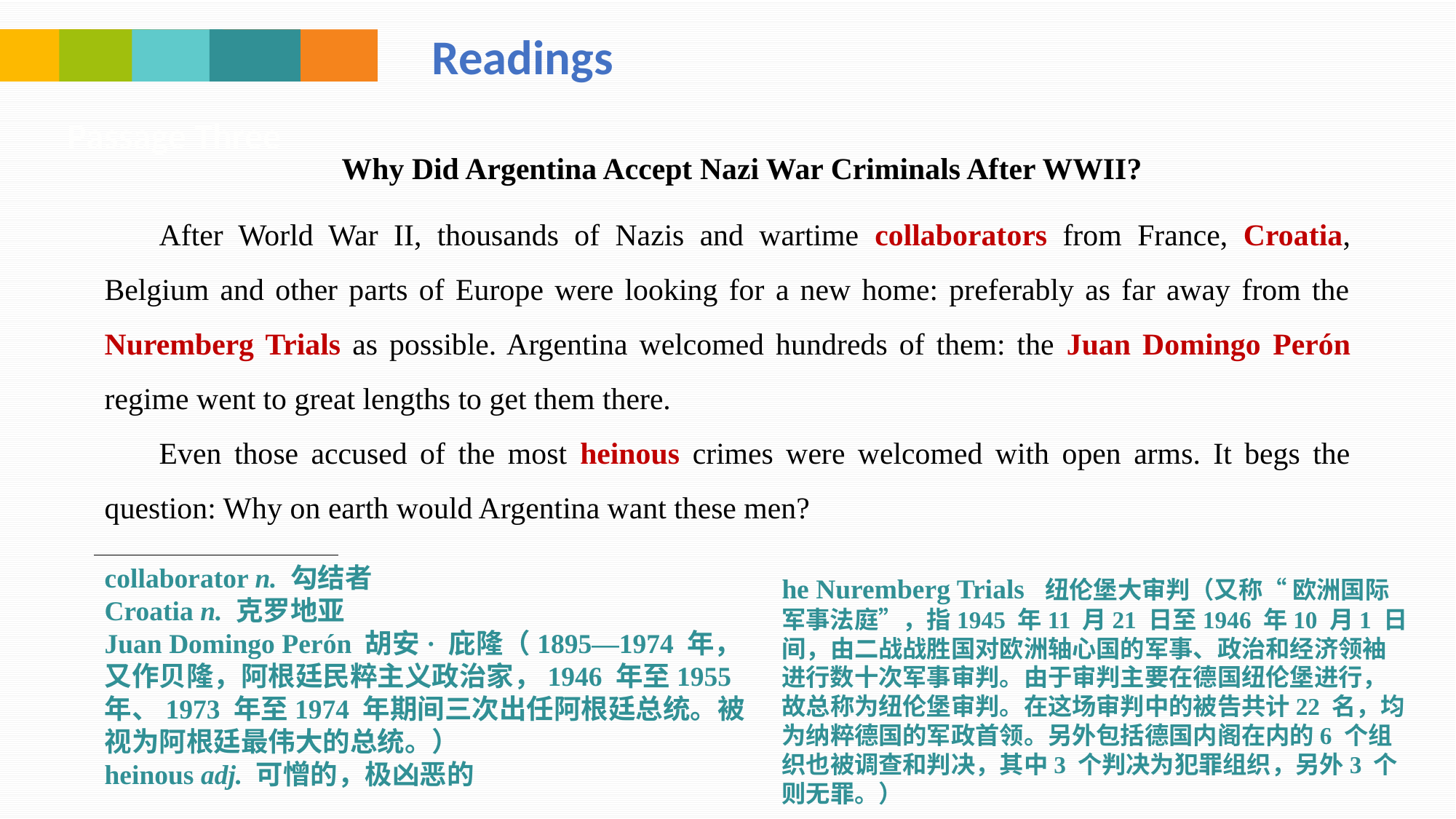

Readings

Passage Three
Why Did Argentina Accept Nazi War Criminals After WWII?
After World War II, thousands of Nazis and wartime collaborators from France, Croatia, Belgium and other parts of Europe were looking for a new home: preferably as far away from the Nuremberg Trials as possible. Argentina welcomed hundreds of them: the Juan Domingo Perón regime went to great lengths to get them there.
Even those accused of the most heinous crimes were welcomed with open arms. It begs the question: Why on earth would Argentina want these men?

collaborator n. 勾结者
Croatia n. 克罗地亚
Juan Domingo Perón 胡安· 庇隆（1895—1974 年，又作贝隆，阿根廷民粹主义政治家，1946 年至1955 年、1973 年至1974 年期间三次出任阿根廷总统。被视为阿根廷最伟大的总统。）
heinous adj. 可憎的，极凶恶的
he Nuremberg Trials  纽伦堡大审判（又称“ 欧洲国际军事法庭”，指1945 年11 月21 日至1946 年10 月1 日间，由二战战胜国对欧洲轴心国的军事、政治和经济领袖进行数十次军事审判。由于审判主要在德国纽伦堡进行，故总称为纽伦堡审判。在这场审判中的被告共计22 名，均为纳粹德国的军政首领。另外包括德国内阁在内的6 个组织也被调查和判决，其中3 个判决为犯罪组织，另外3 个则无罪。）